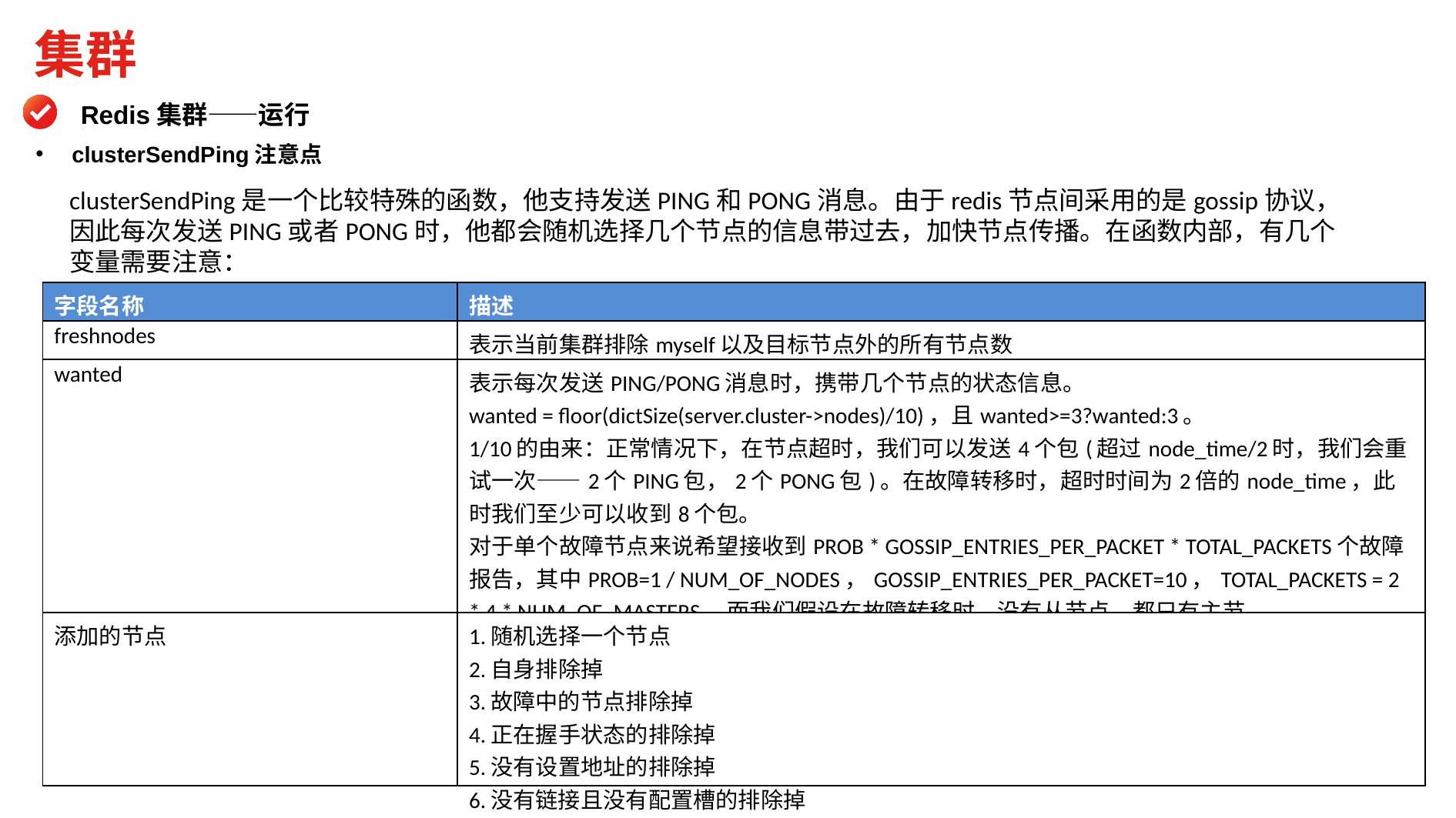

集群
Redis集群——运行

clusterSendPing注意点
clusterSendPing是一个比较特殊的函数，他支持发送PING和PONG消息。由于redis节点间采用的是gossip协议，因此每次发送PING或者PONG时，他都会随机选择几个节点的信息带过去，加快节点传播。在函数内部，有几个变量需要注意：
| 字段名称 | 描述 |
| --- | --- |
| freshnodes | 表示当前集群排除myself以及目标节点外的所有节点数 |
| wanted | 表示每次发送PING/PONG消息时，携带几个节点的状态信息。 wanted = floor(dictSize(server.cluster->nodes)/10)，且wanted>=3?wanted:3。 1/10的由来：正常情况下，在节点超时，我们可以发送4个包(超过node\_time/2时，我们会重试一次——2个PING包，2个PONG包)。在故障转移时，超时时间为2倍的node\_time，此时我们至少可以收到8个包。 对于单个故障节点来说希望接收到PROB \* GOSSIP\_ENTRIES\_PER\_PACKET \* TOTAL\_PACKETS个故障报告，其中PROB=1 / NUM\_OF\_NODES，GOSSIP\_ENTRIES\_PER\_PACKET=10，TOTAL\_PACKETS = 2 \* 4 \* NUM\_OF\_MASTERS。而我们假设在故障转移时，没有从节点，都只有主节点。GOSSIP\_ENTRIES\_PER\_PACKET=1/10个主节点可以保证我们可以收到80%的节点下线报告 |
| 添加的节点 | 1.随机选择一个节点 2.自身排除掉 3.故障中的节点排除掉 4.正在握手状态的排除掉 5.没有设置地址的排除掉 6.没有链接且没有配置槽的排除掉 |